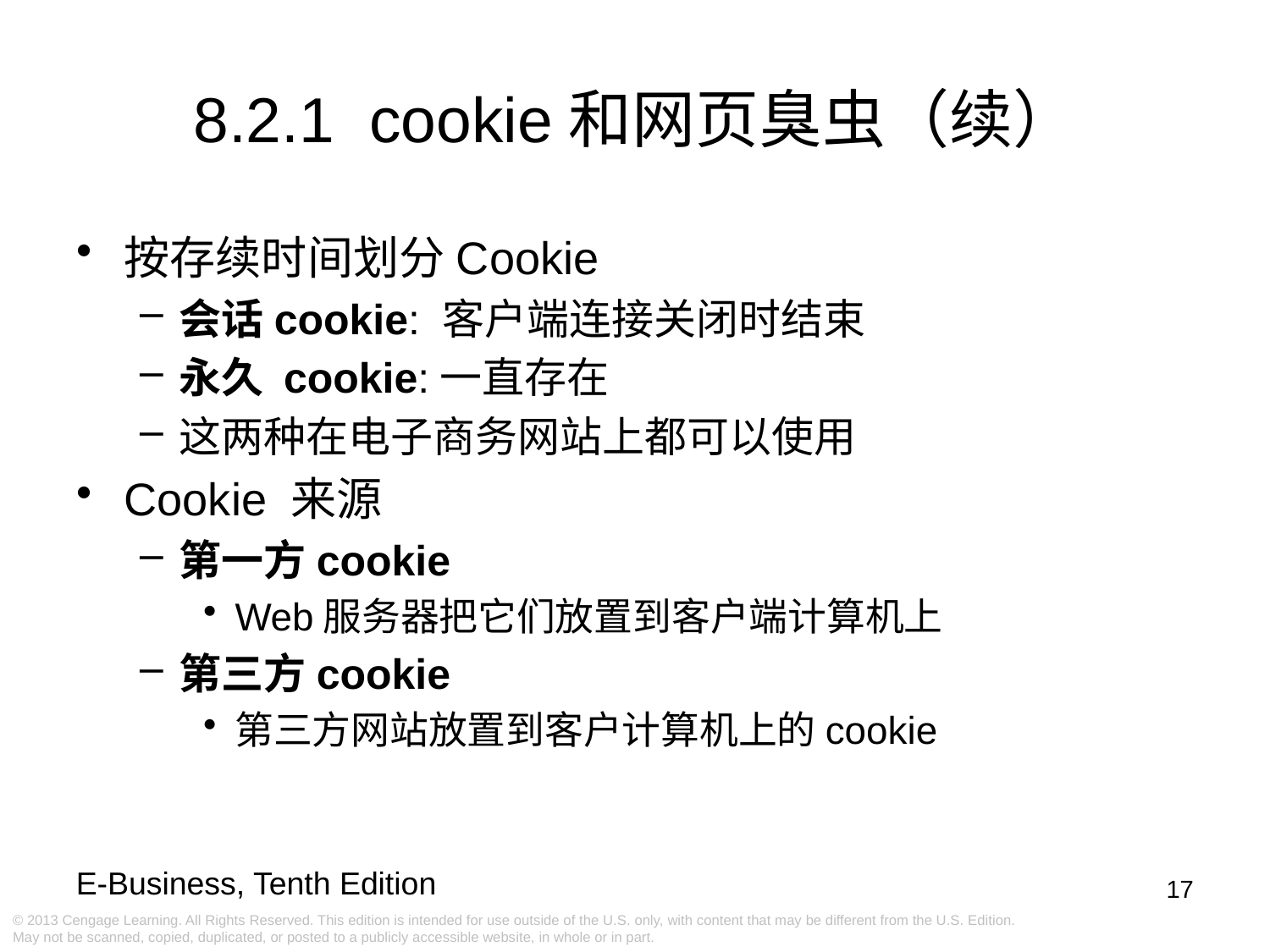

8.2.1  cookie和网页臭虫（续）
按存续时间划分Cookie
会话cookie: 客户端连接关闭时结束
永久 cookie:一直存在
这两种在电子商务网站上都可以使用
Cookie 来源
第一方cookie
Web服务器把它们放置到客户端计算机上
第三方cookie
第三方网站放置到客户计算机上的cookie
17